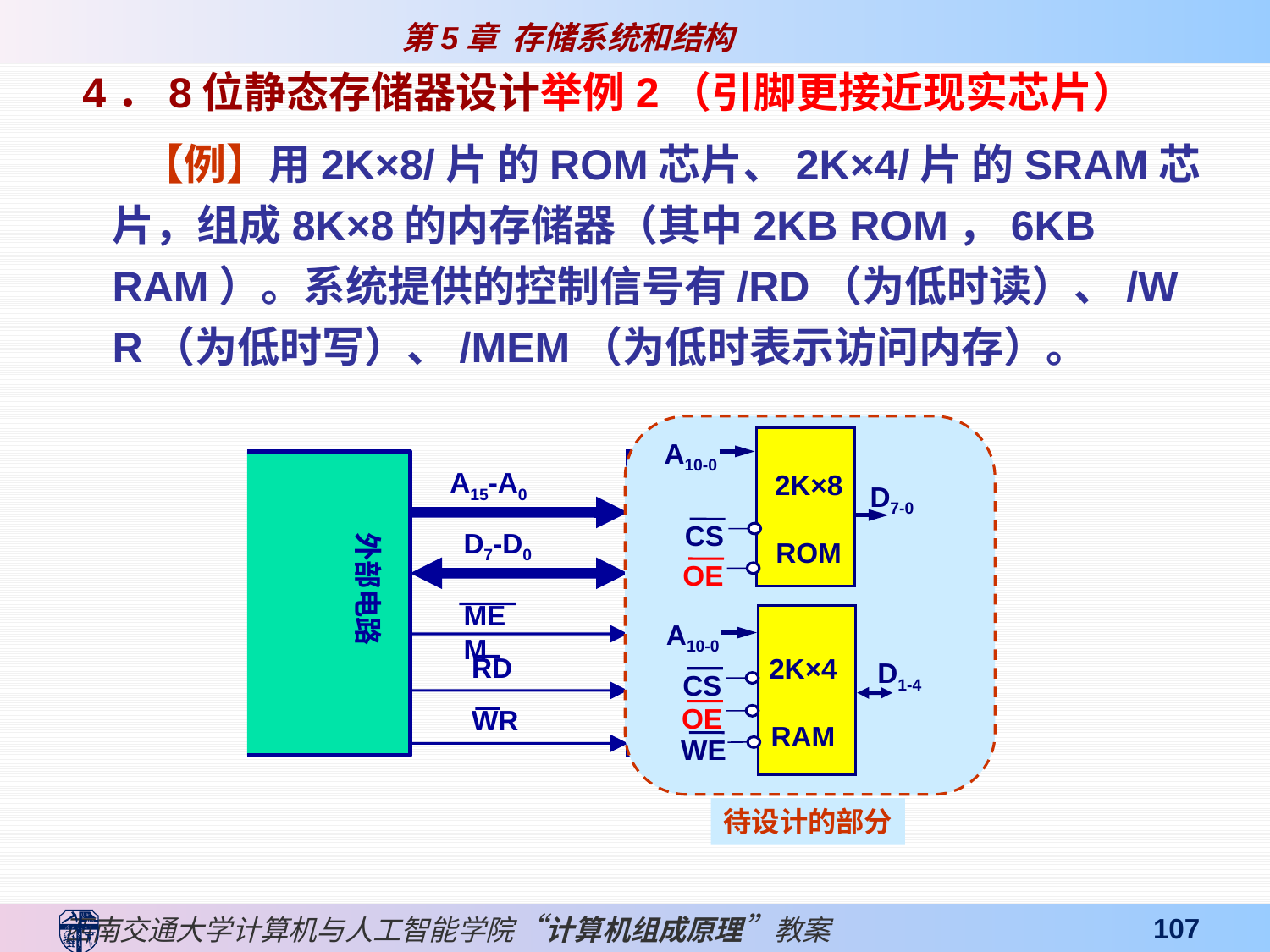

4．8位静态存储器设计举例2（引脚更接近现实芯片）
  【例】用2K×8/片 的ROM芯片、2K×4/片 的SRAM芯片，组成8K×8的内存储器（其中2KB ROM，6KB RAM）。系统提供的控制信号有/RD（为低时读）、/WR（为低时写）、/MEM（为低时表示访问内存）。

待设计的部分

A10-0

外部电路

0000 H

2K ROM

6K RAM

07FF H
1000 H

1FFF H
A15-A0
2K×8

ROM
D7-0
CS

D7-D0
OE

MEM

RD

WR

A10-0

2K×4

RAM
D1-4
CS

OE

WE